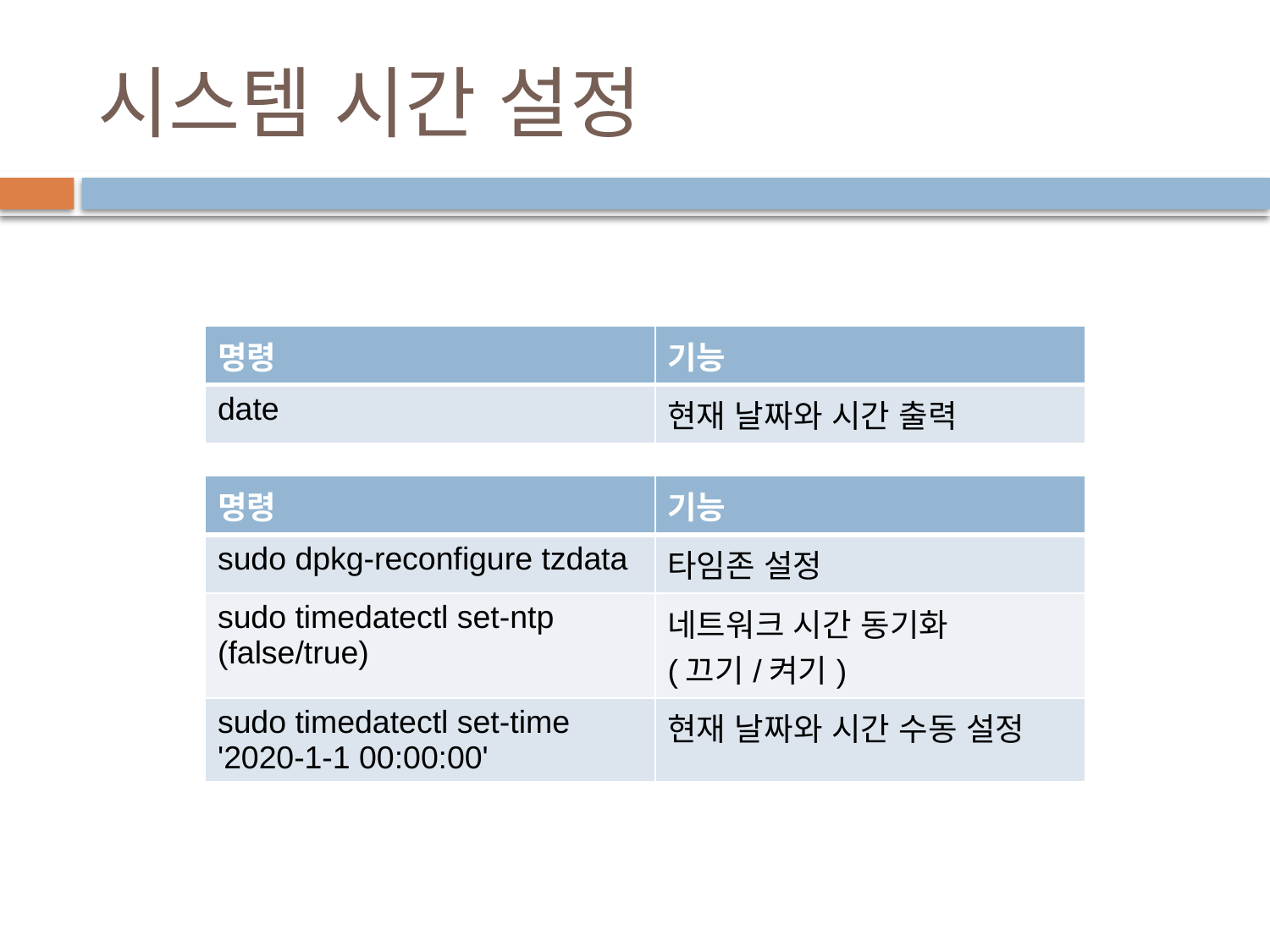

# 시스템 시간 설정
| 명령 | 기능 |
| --- | --- |
| date | 현재 날짜와 시간 출력 |
| 명령 | 기능 |
| --- | --- |
| sudo dpkg-reconfigure tzdata | 타임존 설정 |
| sudo timedatectl set-ntp (false/true) | 네트워크 시간 동기화 (끄기/켜기) |
| sudo timedatectl set-time '2020-1-1 00:00:00' | 현재 날짜와 시간 수동 설정 |